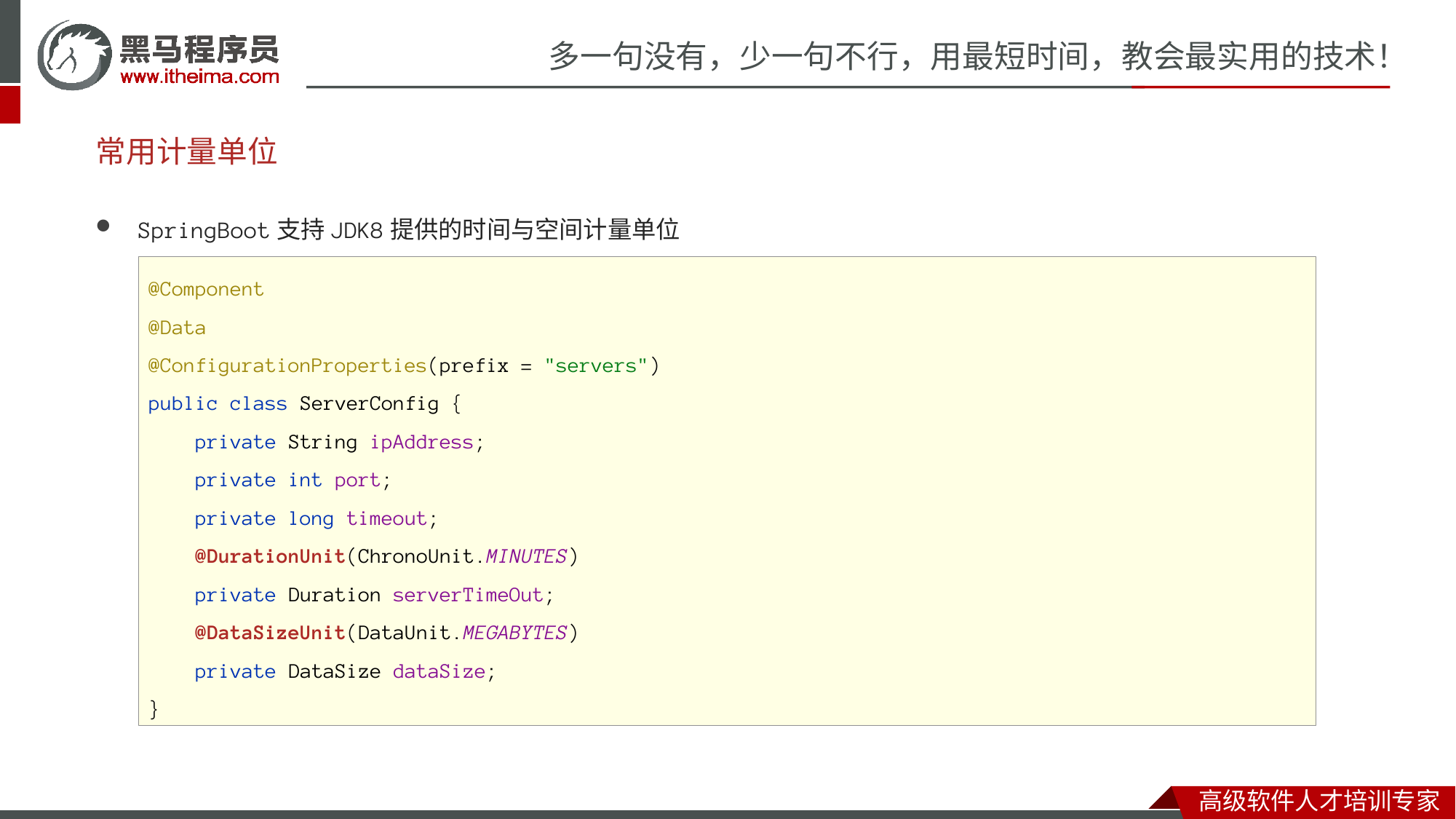

# 常用计量单位
SpringBoot支持JDK8提供的时间与空间计量单位

@Component
@Data
@ConfigurationProperties(prefix = "servers")
public class ServerConfig {
    private String ipAddress;
    private int port;
    private long timeout;
    @DurationUnit(ChronoUnit.MINUTES)
    private Duration serverTimeOut;
    @DataSizeUnit(DataUnit.MEGABYTES)
    private DataSize dataSize;
}